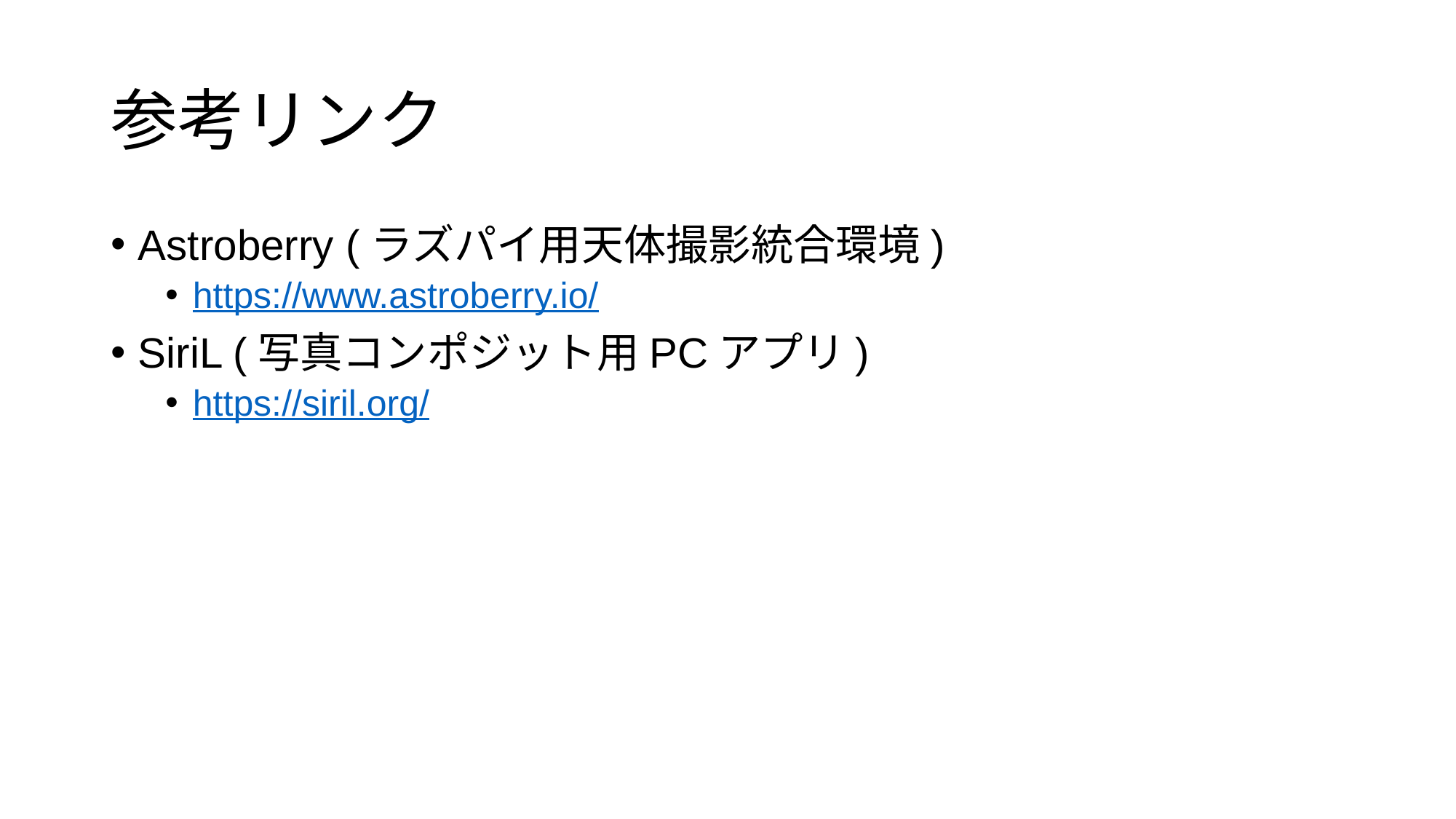

# 参考リンク
Astroberry (ラズパイ用天体撮影統合環境)
https://www.astroberry.io/
SiriL (写真コンポジット用PCアプリ)
https://siril.org/